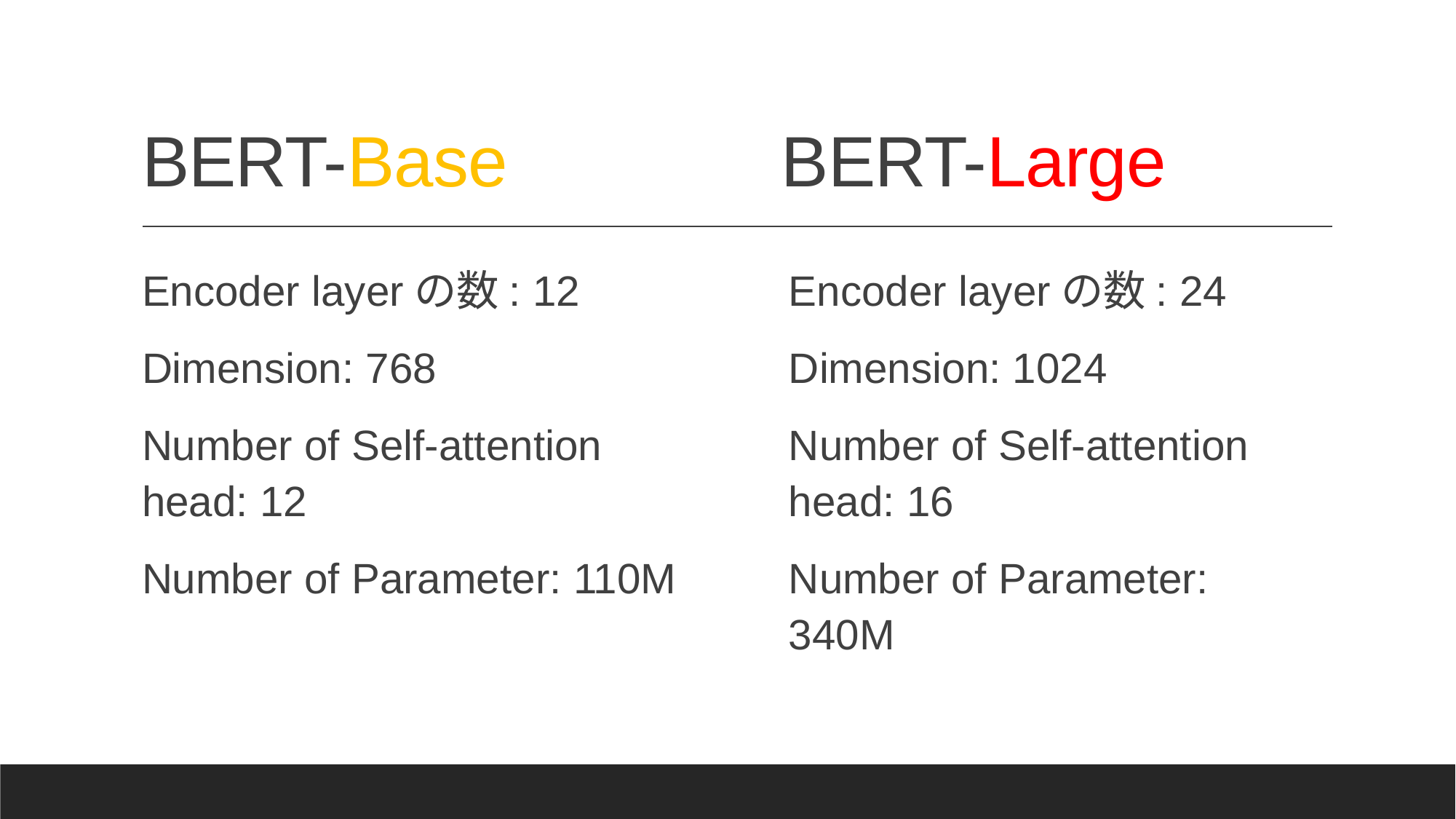

# BERT-Base
BERT-Large
Encoder layerの数: 24
Dimension: 1024
Number of Self-attention head: 16
Number of Parameter: 340M
Encoder layerの数: 12
Dimension: 768
Number of Self-attention head: 12
Number of Parameter: 110M